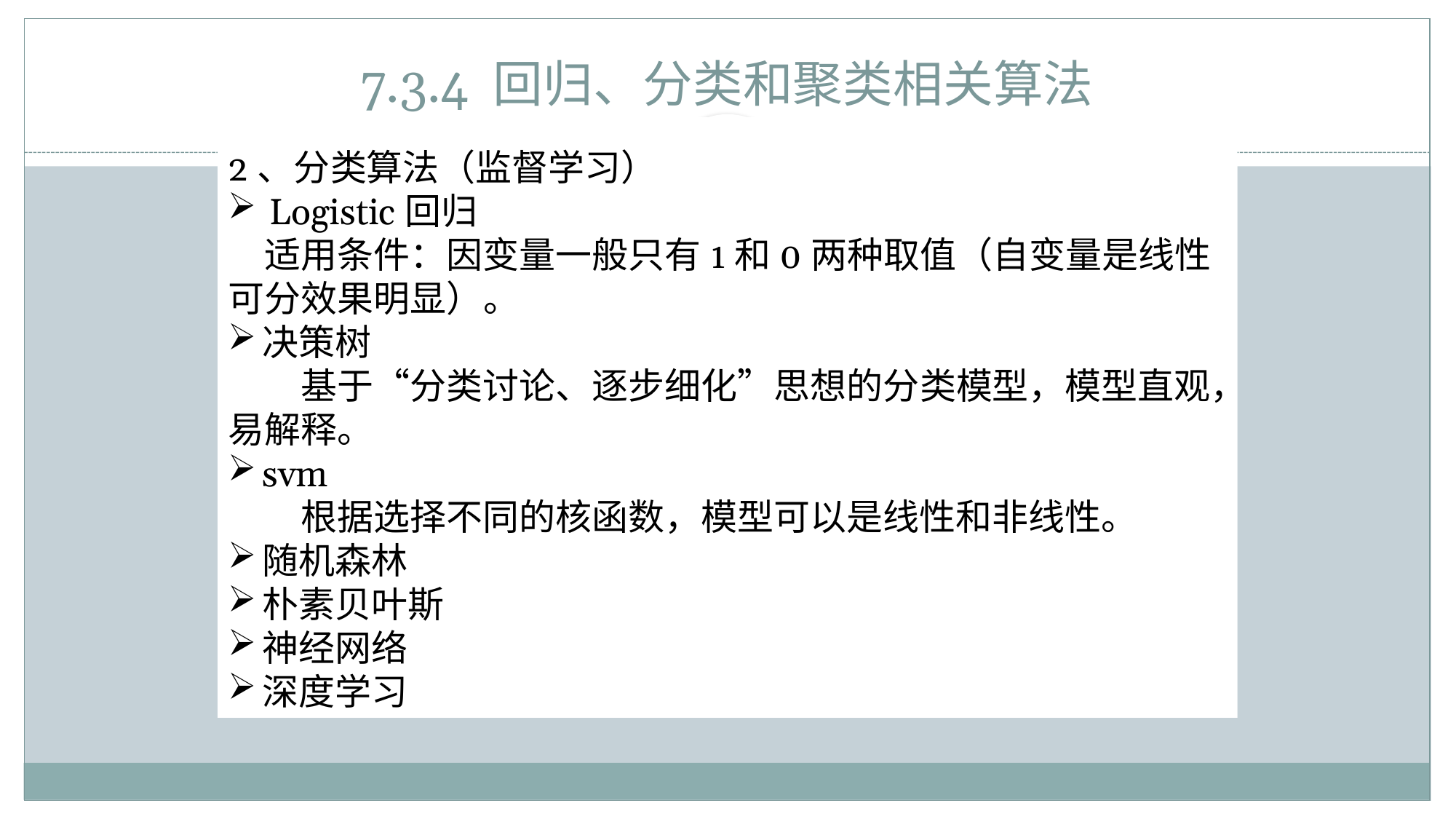

# 7.3.4 回归、分类和聚类相关算法
2、分类算法（监督学习）
Logistic回归
　适用条件：因变量一般只有1和0两种取值（自变量是线性可分效果明显）。
决策树
　　基于“分类讨论、逐步细化”思想的分类模型，模型直观，易解释。
svm
　　根据选择不同的核函数，模型可以是线性和非线性。
随机森林
朴素贝叶斯
神经网络
深度学习
614